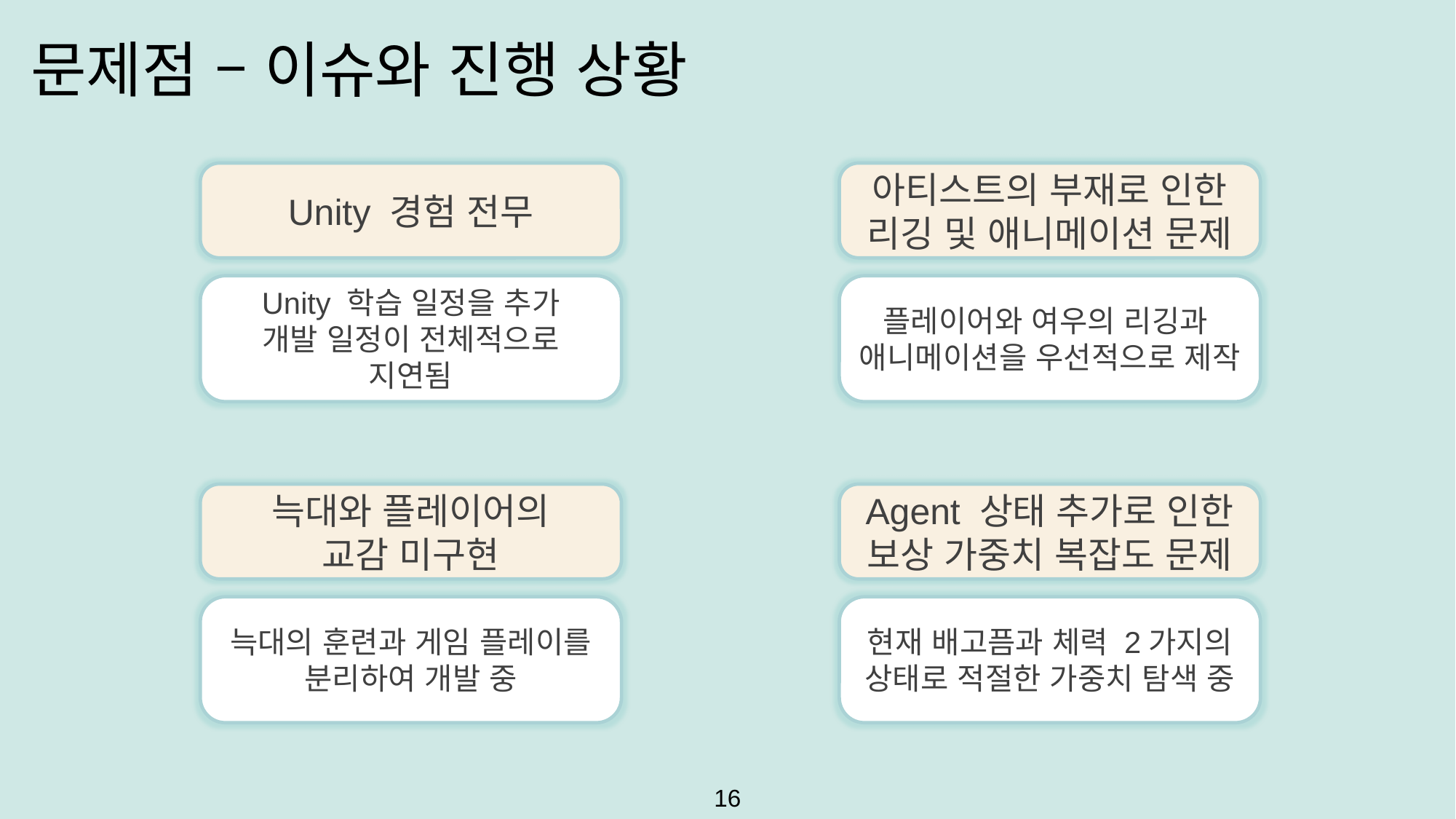

문제점 – 이슈와 진행 상황
Unity 경험 전무
Unity 학습 일정을 추가
개발 일정이 전체적으로 지연됨
아티스트의 부재로 인한
리깅 및 애니메이션 문제
플레이어와 여우의 리깅과
애니메이션을 우선적으로 제작
늑대와 플레이어의
교감 미구현
늑대의 훈련과 게임 플레이를 분리하여 개발 중
Agent 상태 추가로 인한 보상 가중치 복잡도 문제
현재 배고픔과 체력 2가지의
상태로 적절한 가중치 탐색 중
16